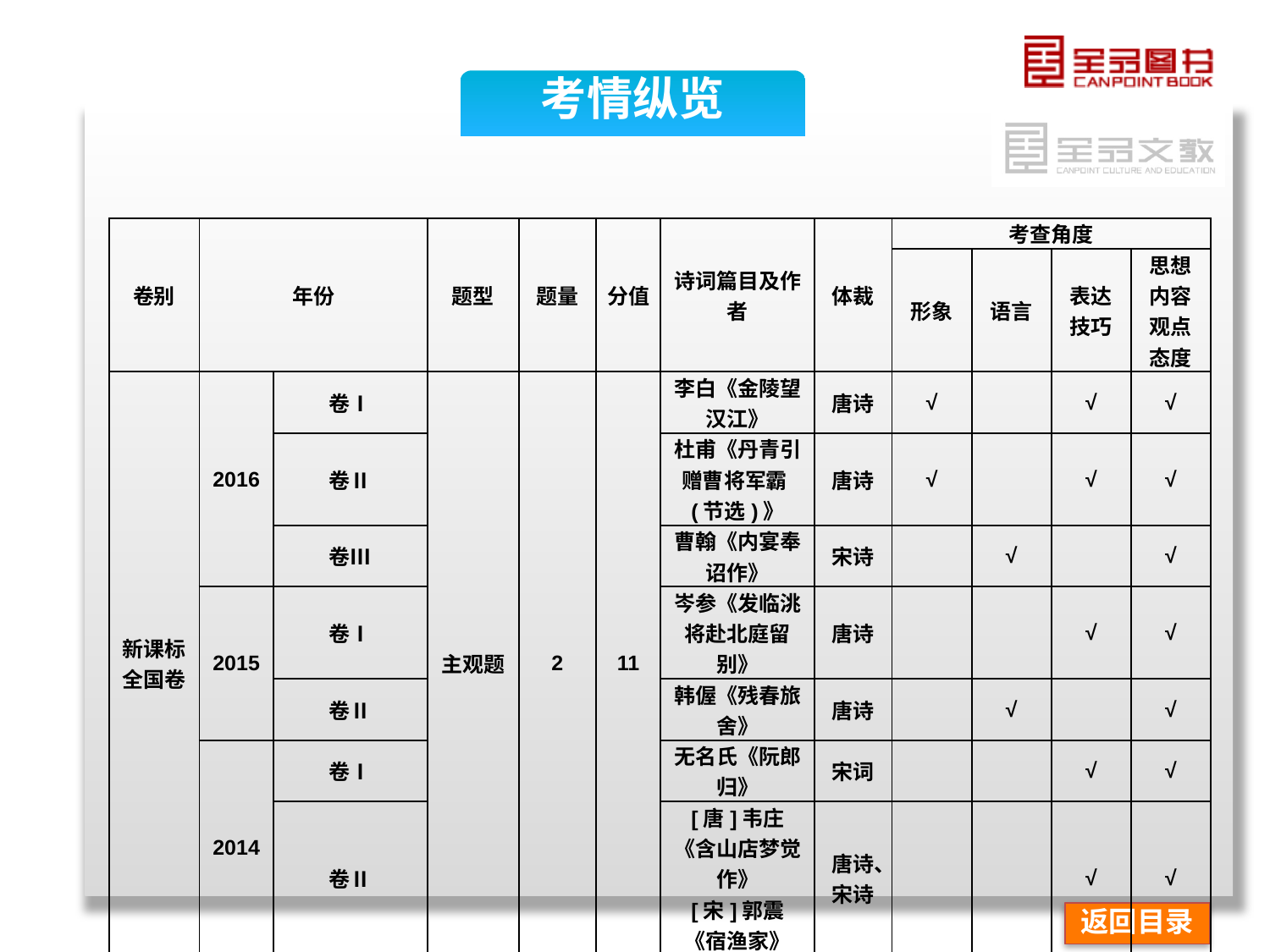

考情纵览
| 卷别 | 年份 |  | 题型 | 题量 | 分值 | 诗词篇目及作者 | 体裁 | 考查角度 |  |  |  |
| --- | --- | --- | --- | --- | --- | --- | --- | --- | --- | --- | --- |
|  |  |  |  |  |  |  |  | 形象 | 语言 | 表达 技巧 | 思想内容 观点态度 |
| 新课标 全国卷 | 2016 | 卷Ⅰ | 主观题 | 2 | 11 | 李白《金陵望汉江》 | 唐诗 | √ |  | √ | √ |
|  |  | 卷Ⅱ |  |  |  | 杜甫《丹青引赠曹将军霸(节选)》 | 唐诗 | √ |  | √ | √ |
|  |  | 卷Ⅲ |  |  |  | 曹翰《内宴奉诏作》 | 宋诗 |  | √ |  | √ |
|  | 2015 | 卷Ⅰ |  |  |  | 岑参《发临洮将赴北庭留别》 | 唐诗 |  |  | √ | √ |
|  |  | 卷Ⅱ |  |  |  | 韩偓《残春旅舍》 | 唐诗 |  | √ |  | √ |
|  | 2014 | 卷Ⅰ |  |  |  | 无名氏《阮郎归》 | 宋词 |  |  | √ | √ |
|  |  | 卷Ⅱ |  |  |  | [唐]韦庄《含山店梦觉作》 [宋]郭震《宿渔家》 | 唐诗、宋诗 |  |  | √ | √ |
返回目录